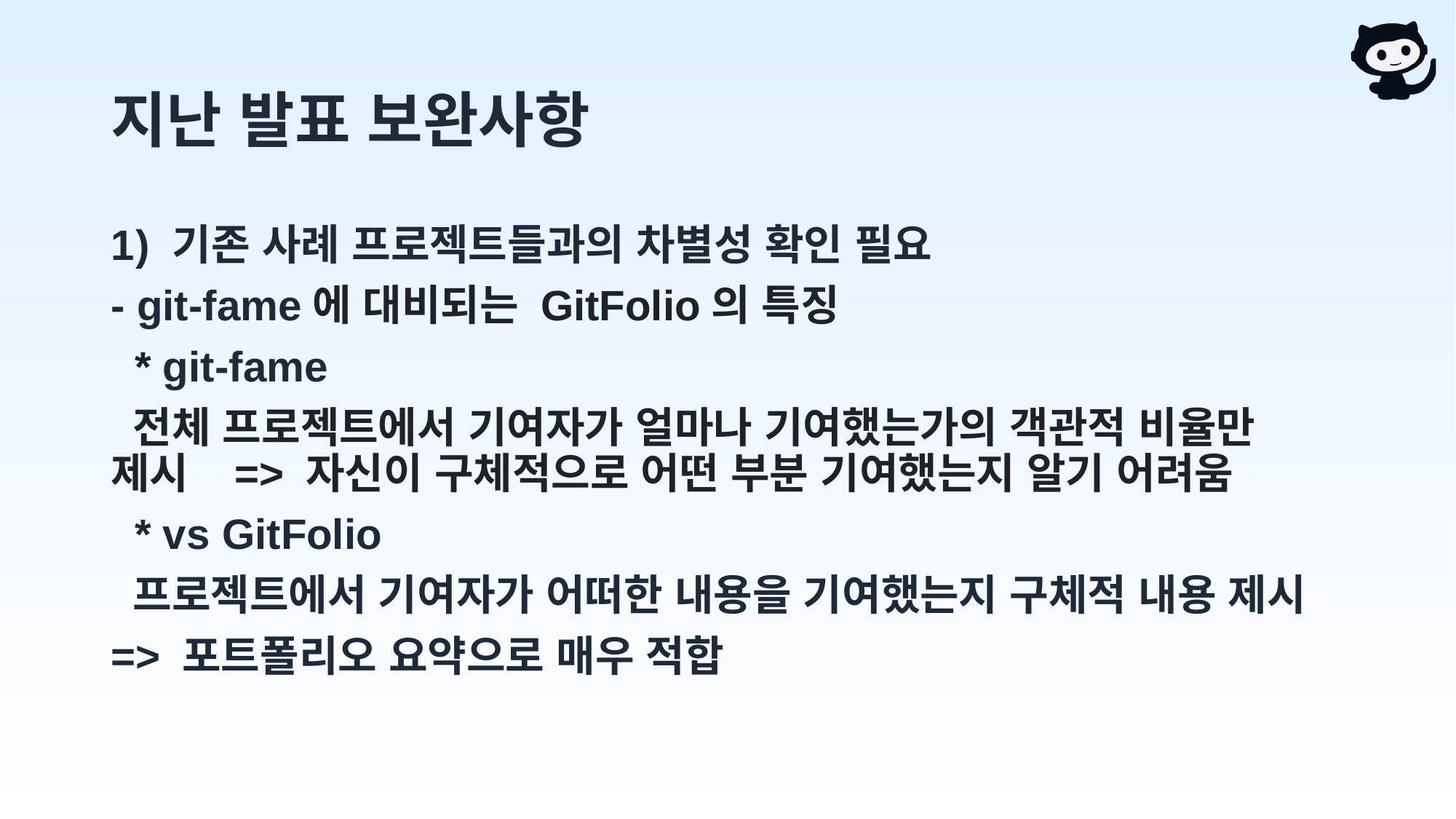

# 지난 발표 보완사항
기존 사례 프로젝트들과의 차별성 확인 필요
- git-fame에 대비되는 GitFolio의 특징
  * git-fame
 전체 프로젝트에서 기여자가 얼마나 기여했는가의 객관적 비율만 제시   => 자신이 구체적으로 어떤 부분 기여했는지 알기 어려움
  * vs GitFolio
 프로젝트에서 기여자가 어떠한 내용을 기여했는지 구체적 내용 제시
=> 포트폴리오 요약으로 매우 적합